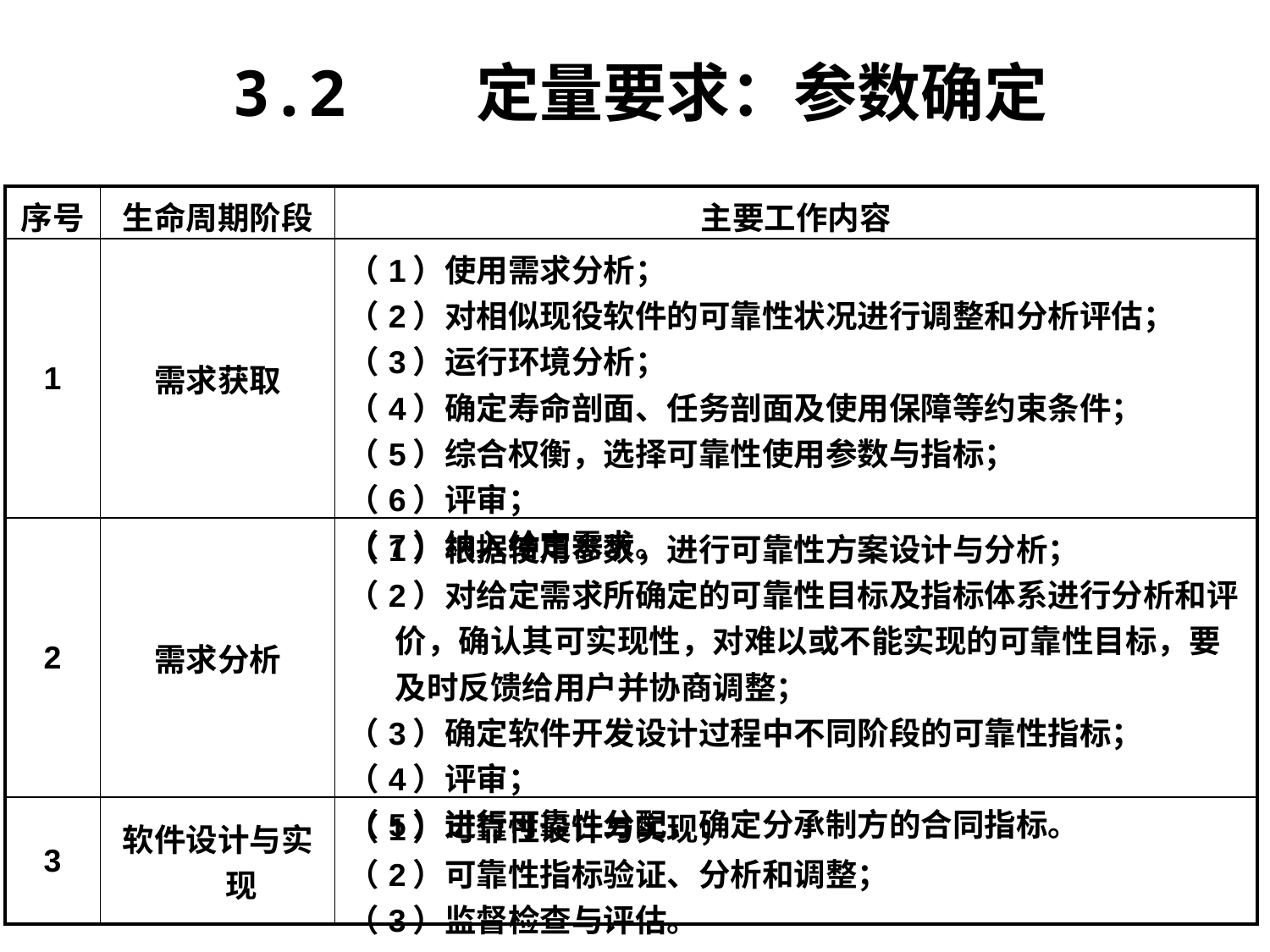

3.2   定量要求：参数确定
| 序号 | 生命周期阶段 | 主要工作内容 |
| --- | --- | --- |
| 1 | 需求获取 | （1）使用需求分析； （2）对相似现役软件的可靠性状况进行调整和分析评估； （3）运行环境分析； （4）确定寿命剖面、任务剖面及使用保障等约束条件； （5）综合权衡，选择可靠性使用参数与指标； （6）评审； （7）纳入给定需求。 |
| 2 | 需求分析 | （1）根据使用参数，进行可靠性方案设计与分析； （2）对给定需求所确定的可靠性目标及指标体系进行分析和评价，确认其可实现性，对难以或不能实现的可靠性目标，要及时反馈给用户并协商调整； （3）确定软件开发设计过程中不同阶段的可靠性指标； （4）评审； （5）进行可靠性分配，确定分承制方的合同指标。 |
| 3 | 软件设计与实现 | （1）可靠性设计与实现； （2）可靠性指标验证、分析和调整； （3）监督检查与评估。 |